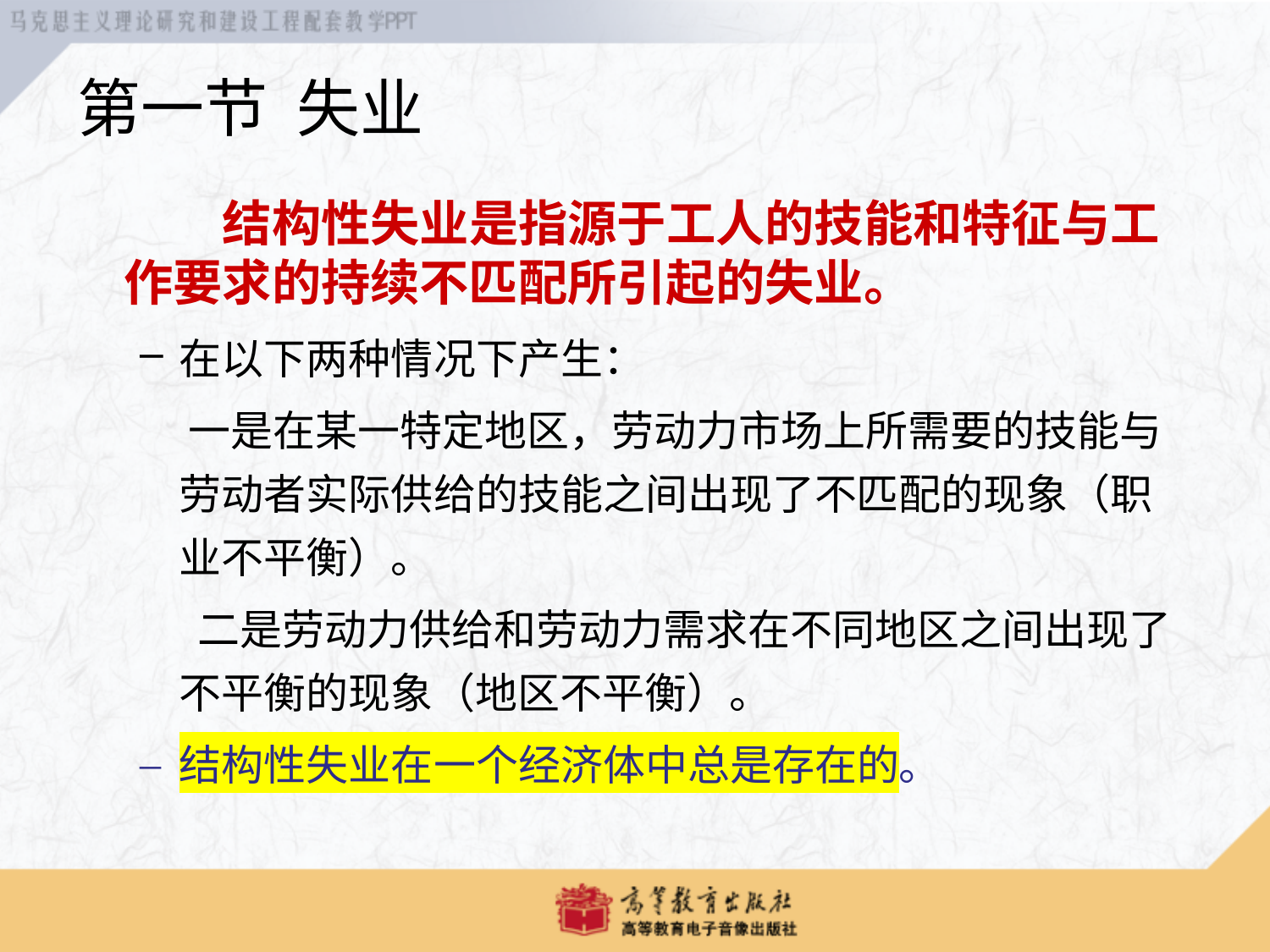

# 第一节  失业
            结构性失业是指源于工人的技能和特征与工作要求的持续不匹配所引起的失业。
在以下两种情况下产生：
    一是在某一特定地区，劳动力市场上所需要的技能与劳动者实际供给的技能之间出现了不匹配的现象（职业不平衡）。
     二是劳动力供给和劳动力需求在不同地区之间出现了不平衡的现象（地区不平衡）。
结构性失业在一个经济体中总是存在的。